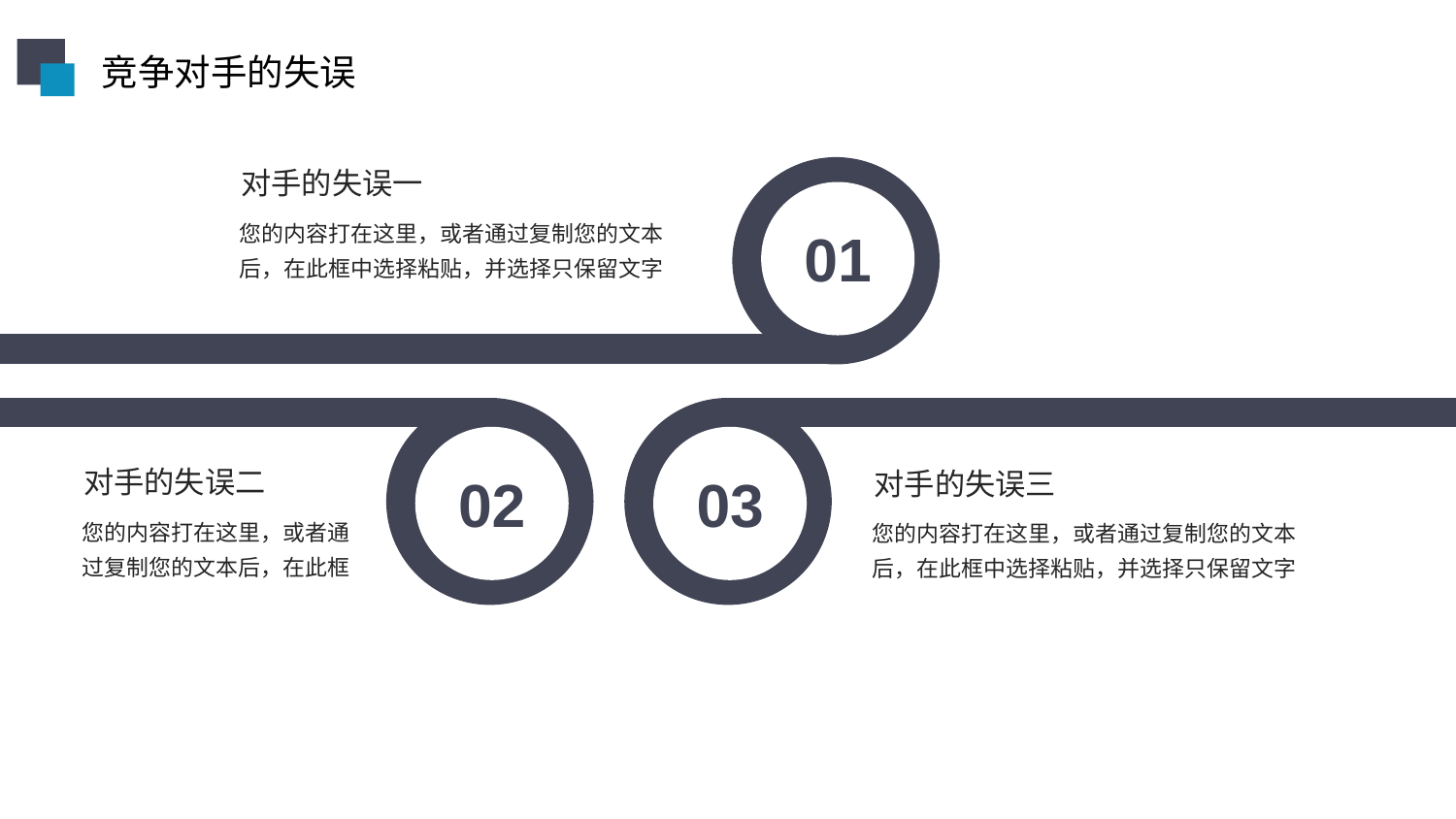

竞争对手的失误

01
对手的失误一
您的内容打在这里，或者通过复制您的文本后，在此框中选择粘贴，并选择只保留文字

02

03

对手的失误二
对手的失误三
您的内容打在这里，或者通过复制您的文本后，在此框
您的内容打在这里，或者通过复制您的文本后，在此框中选择粘贴，并选择只保留文字